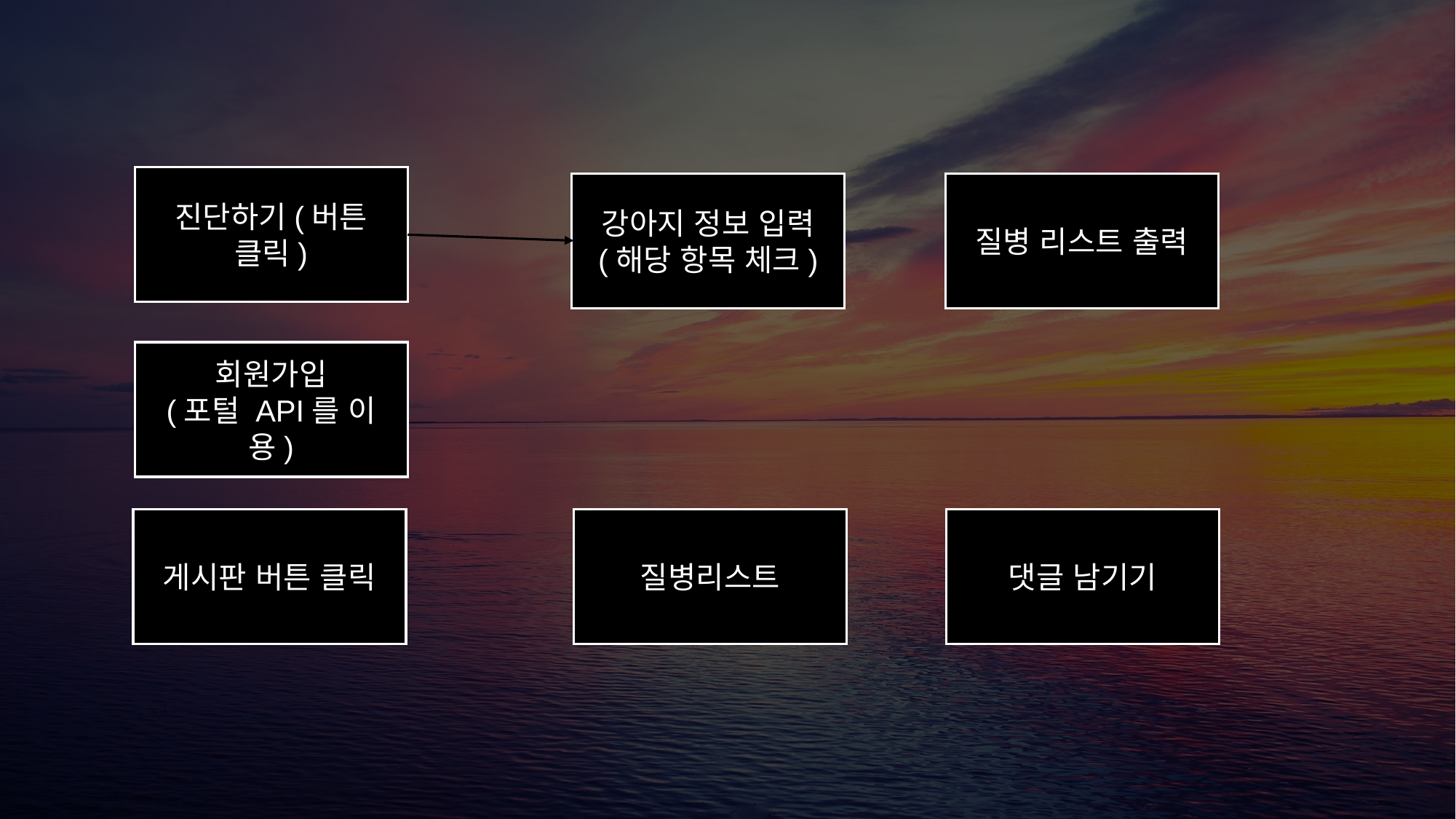

진단하기(버튼 클릭)
강아지 정보 입력
(해당 항목 체크)
질병 리스트 출력
회원가입
(포털 API를 이용)
게시판 버튼 클릭
질병리스트
댓글 남기기